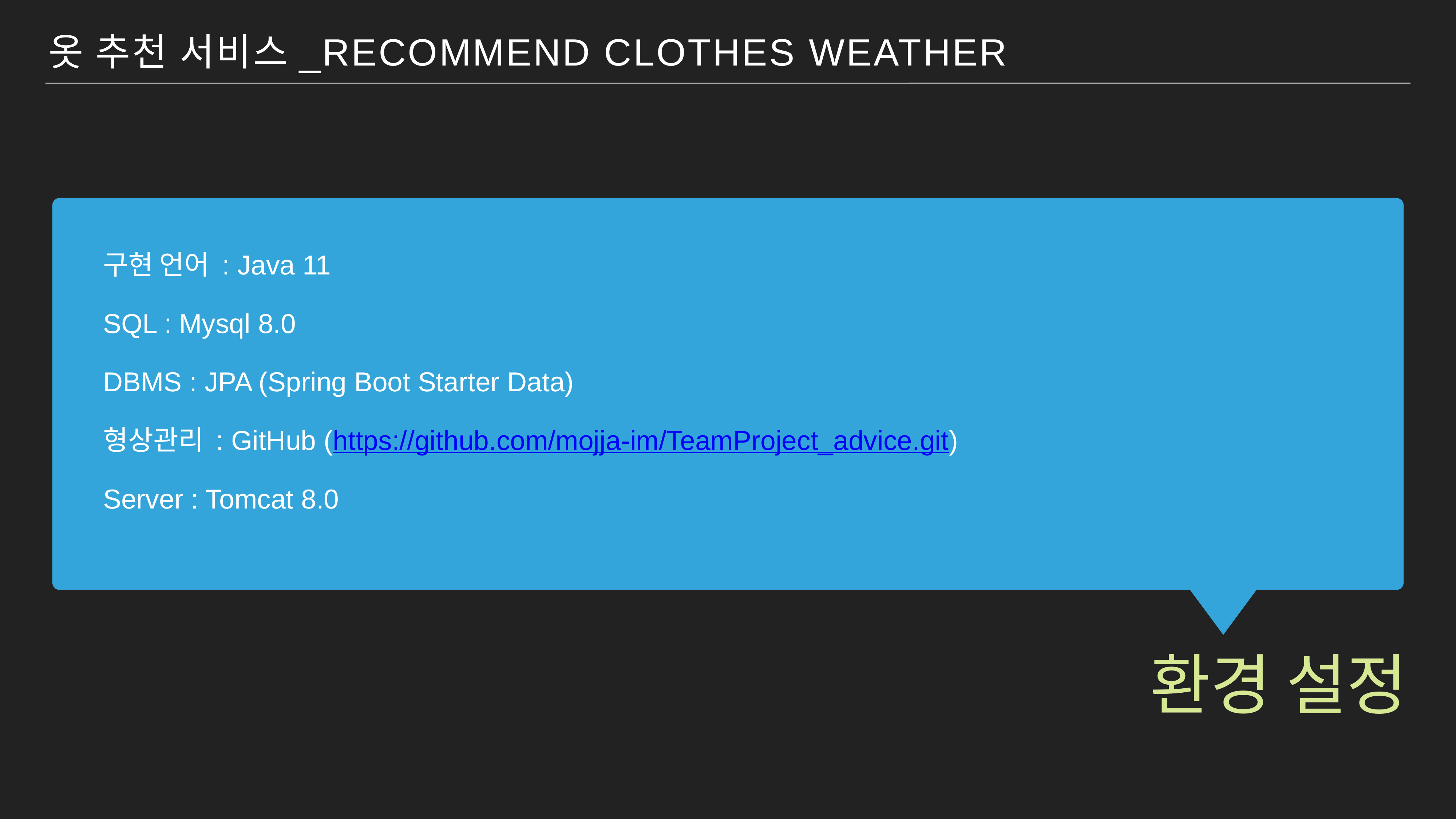

옷 추천 서비스_Recommend Clothes Weather
구현 언어 : Java 11
SQL : Mysql 8.0
DBMS : JPA (Spring Boot Starter Data)
형상관리 : GitHub (https://github.com/mojja-im/TeamProject_advice.git)
Server : Tomcat 8.0
환경 설정